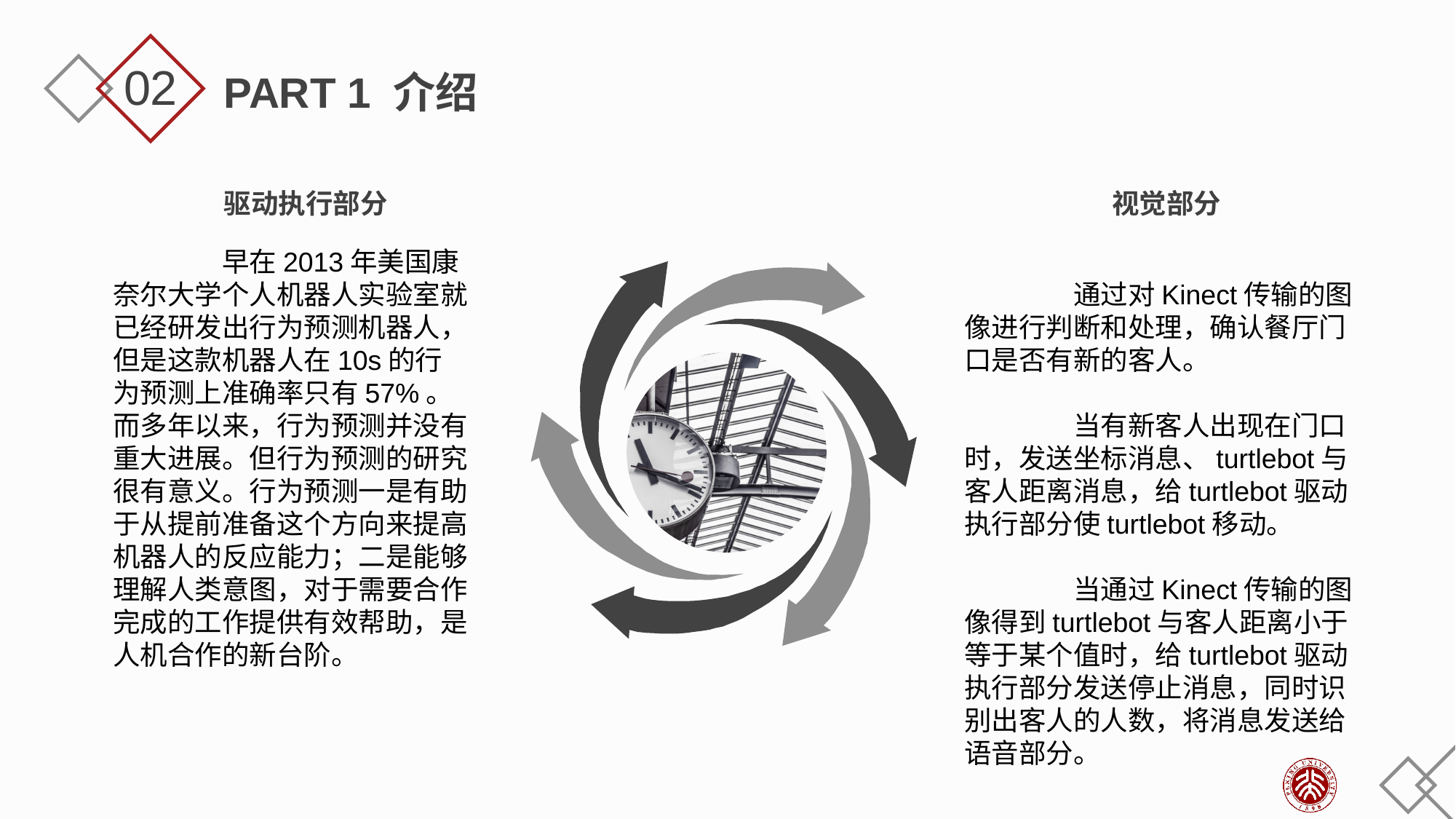

02
PART 1 介绍

驱动执行部分
视觉部分

	早在2013年美国康奈尔大学个人机器人实验室就已经研发出行为预测机器人，但是这款机器人在10s的行为预测上准确率只有57%。而多年以来，行为预测并没有重大进展。但行为预测的研究很有意义。行为预测一是有助于从提前准备这个方向来提高机器人的反应能力；二是能够理解人类意图，对于需要合作完成的工作提供有效帮助，是人机合作的新台阶。
	通过对Kinect传输的图像进行判断和处理，确认餐厅门口是否有新的客人。

	当有新客人出现在门口时，发送坐标消息、turtlebot与客人距离消息，给turtlebot驱动执行部分使turtlebot移动。

	当通过Kinect传输的图像得到turtlebot与客人距离小于等于某个值时，给turtlebot驱动执行部分发送停止消息，同时识别出客人的人数，将消息发送给语音部分。
10